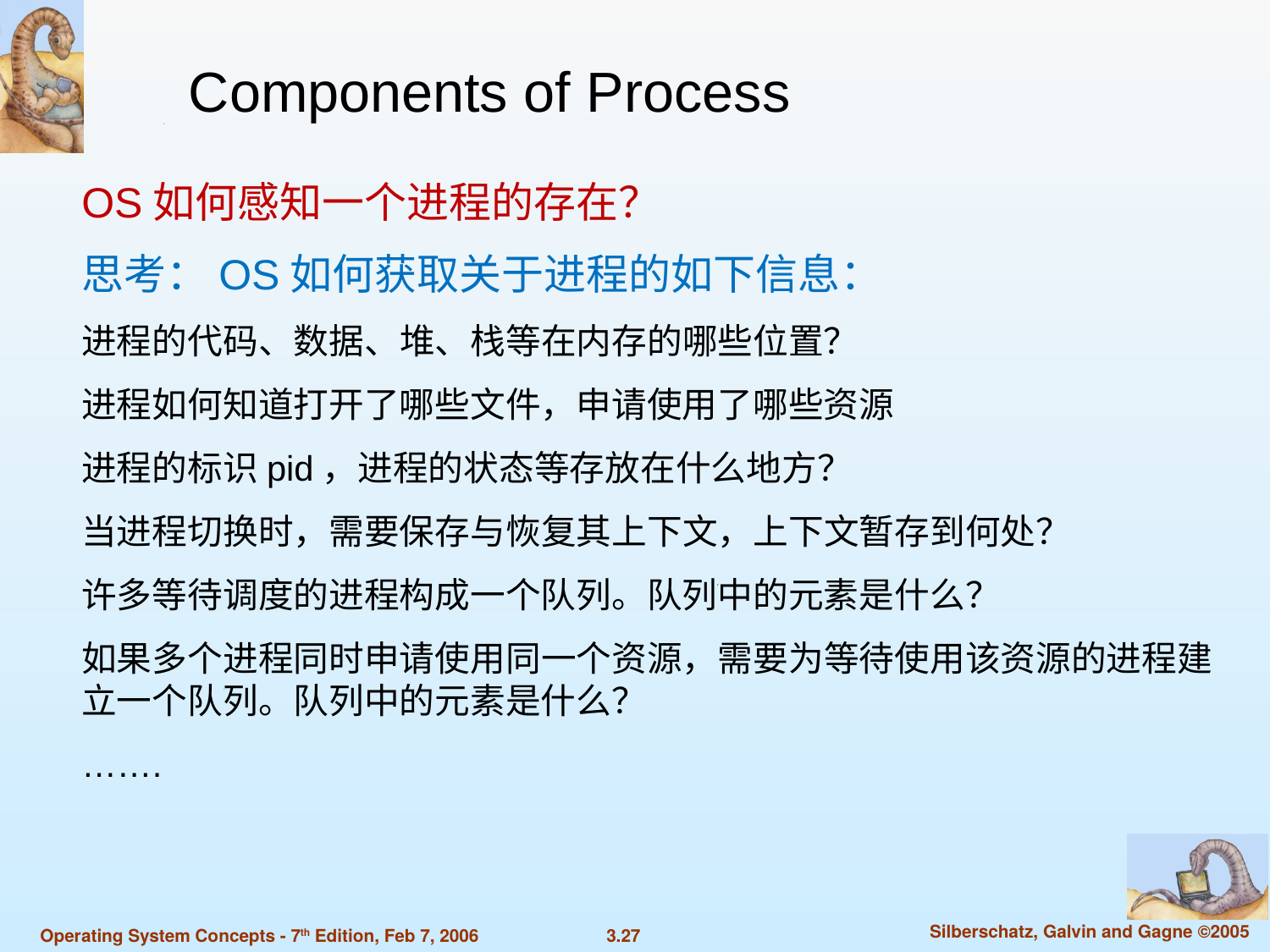

Components of Process
OS如何感知一个进程的存在？
思考：OS如何获取关于进程的如下信息：
进程的代码、数据、堆、栈等在内存的哪些位置？
进程如何知道打开了哪些文件，申请使用了哪些资源
进程的标识pid，进程的状态等存放在什么地方？
当进程切换时，需要保存与恢复其上下文，上下文暂存到何处？
许多等待调度的进程构成一个队列。队列中的元素是什么？
如果多个进程同时申请使用同一个资源，需要为等待使用该资源的进程建立一个队列。队列中的元素是什么？
…….